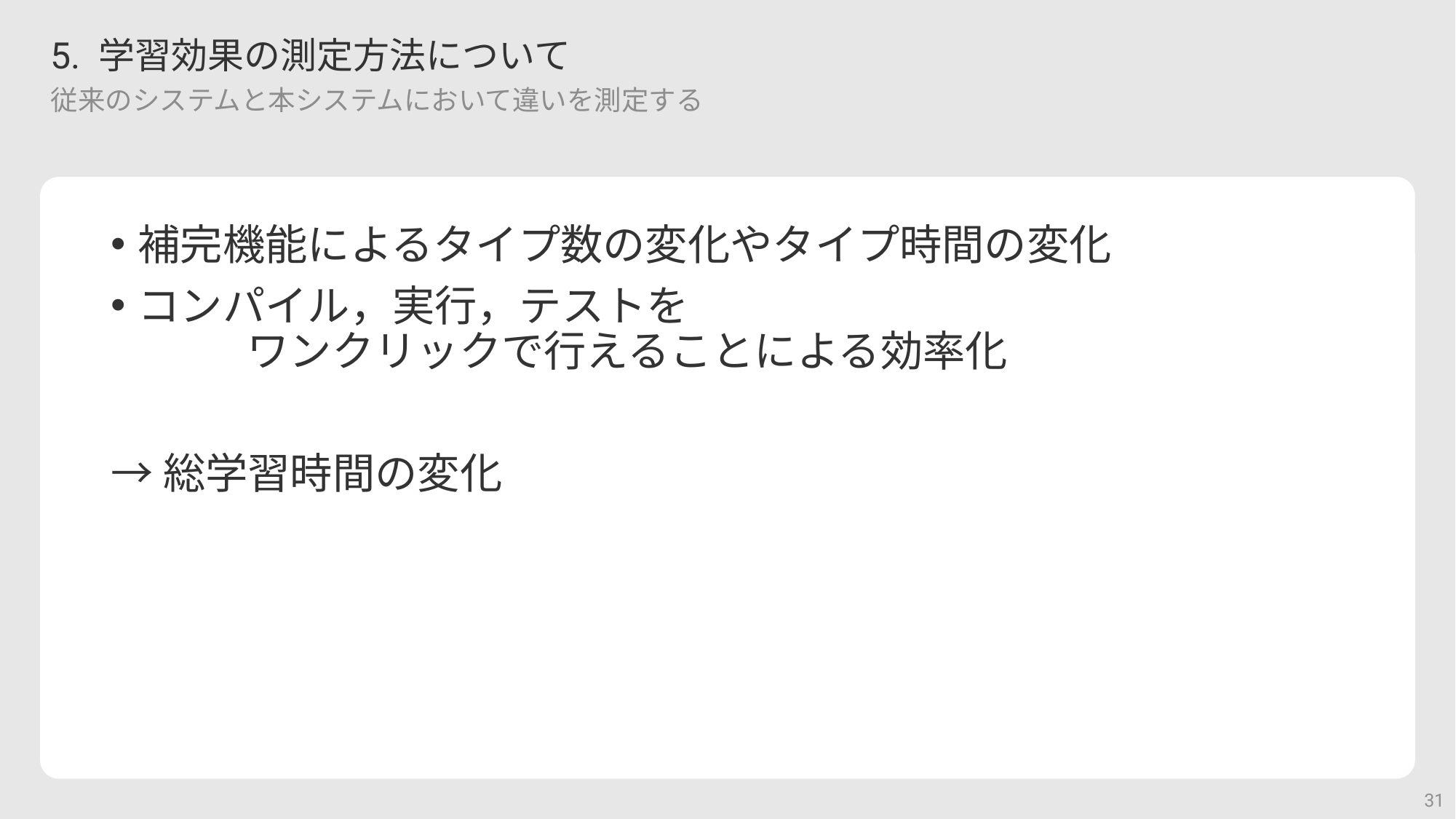

# 5. 学習効果の測定方法について
従来のシステムと本システムにおいて違いを測定する
補完機能によるタイプ数の変化やタイプ時間の変化
コンパイル，実行，テストを
	ワンクリックで行えることによる効率化

→総学習時間の変化
31